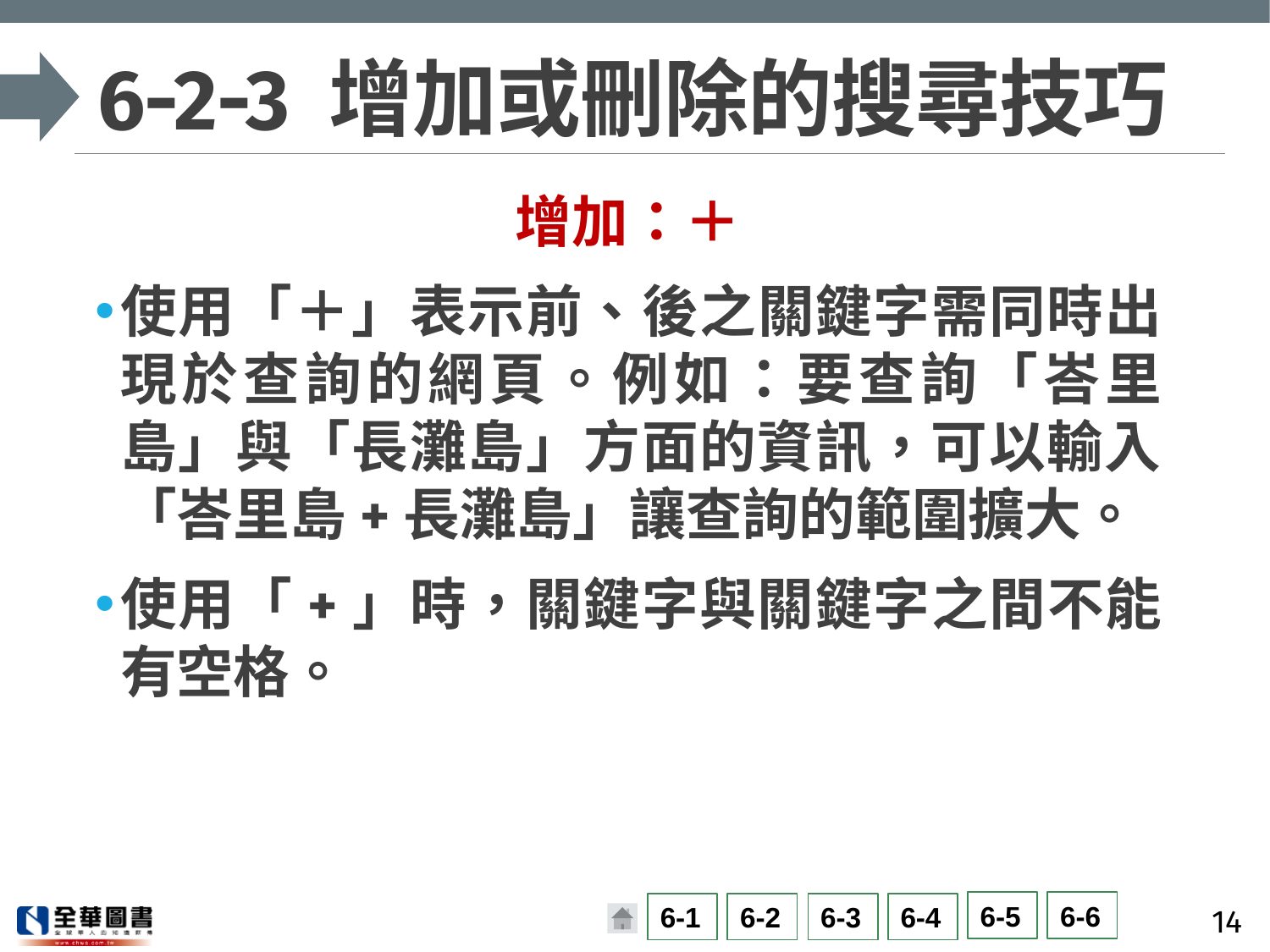

# 6-2-3 增加或刪除的搜尋技巧
增加：＋
使用「＋」表示前、後之關鍵字需同時出現於查詢的網頁。例如：要查詢「峇里島」與「長灘島」方面的資訊，可以輸入「峇里島+長灘島」讓查詢的範圍擴大。
使用「+」時，關鍵字與關鍵字之間不能有空格。
14